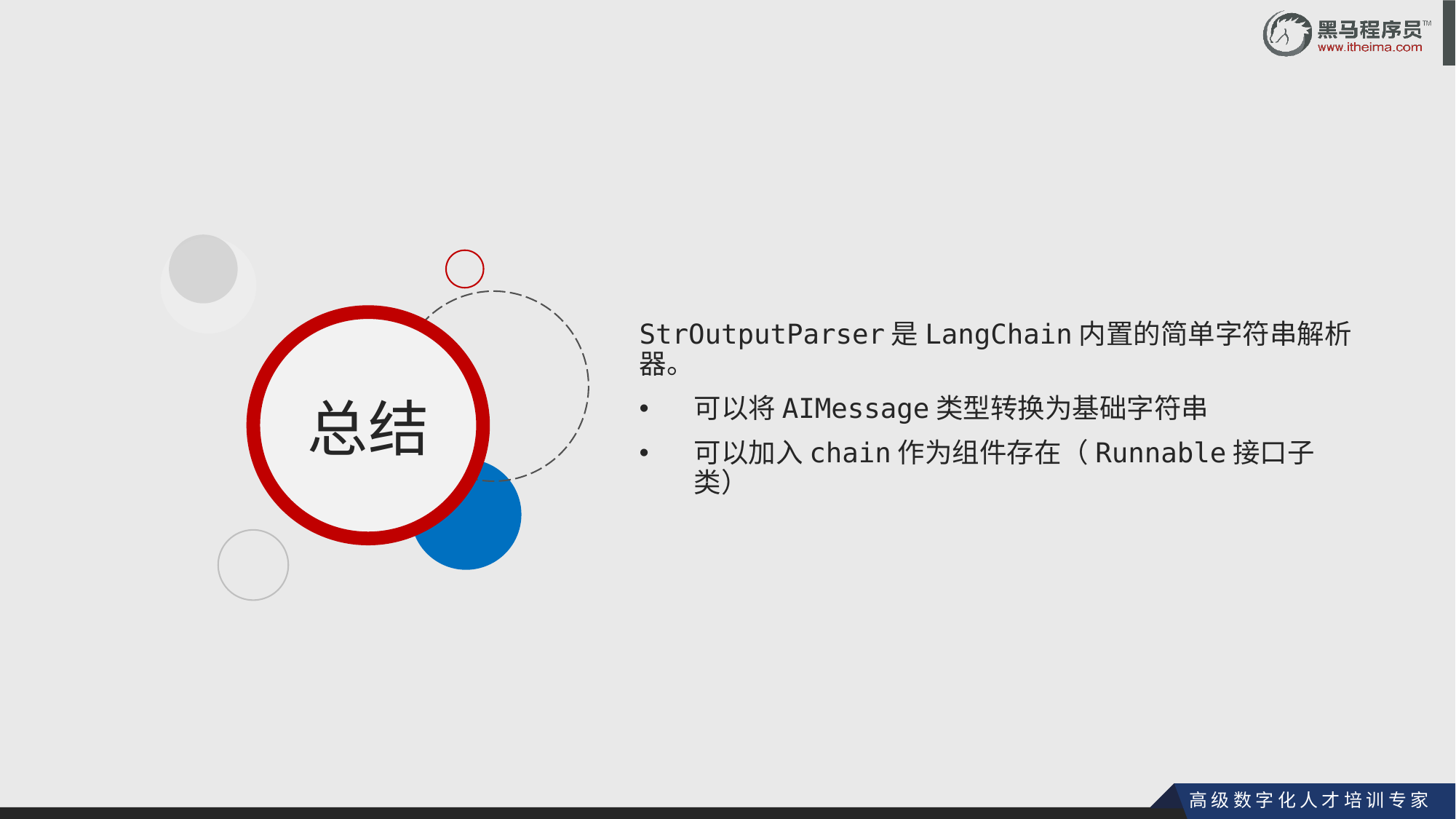

StrOutputParser是LangChain内置的简单字符串解析器。
可以将AIMessage类型转换为基础字符串
可以加入chain作为组件存在（Runnable接口子类）